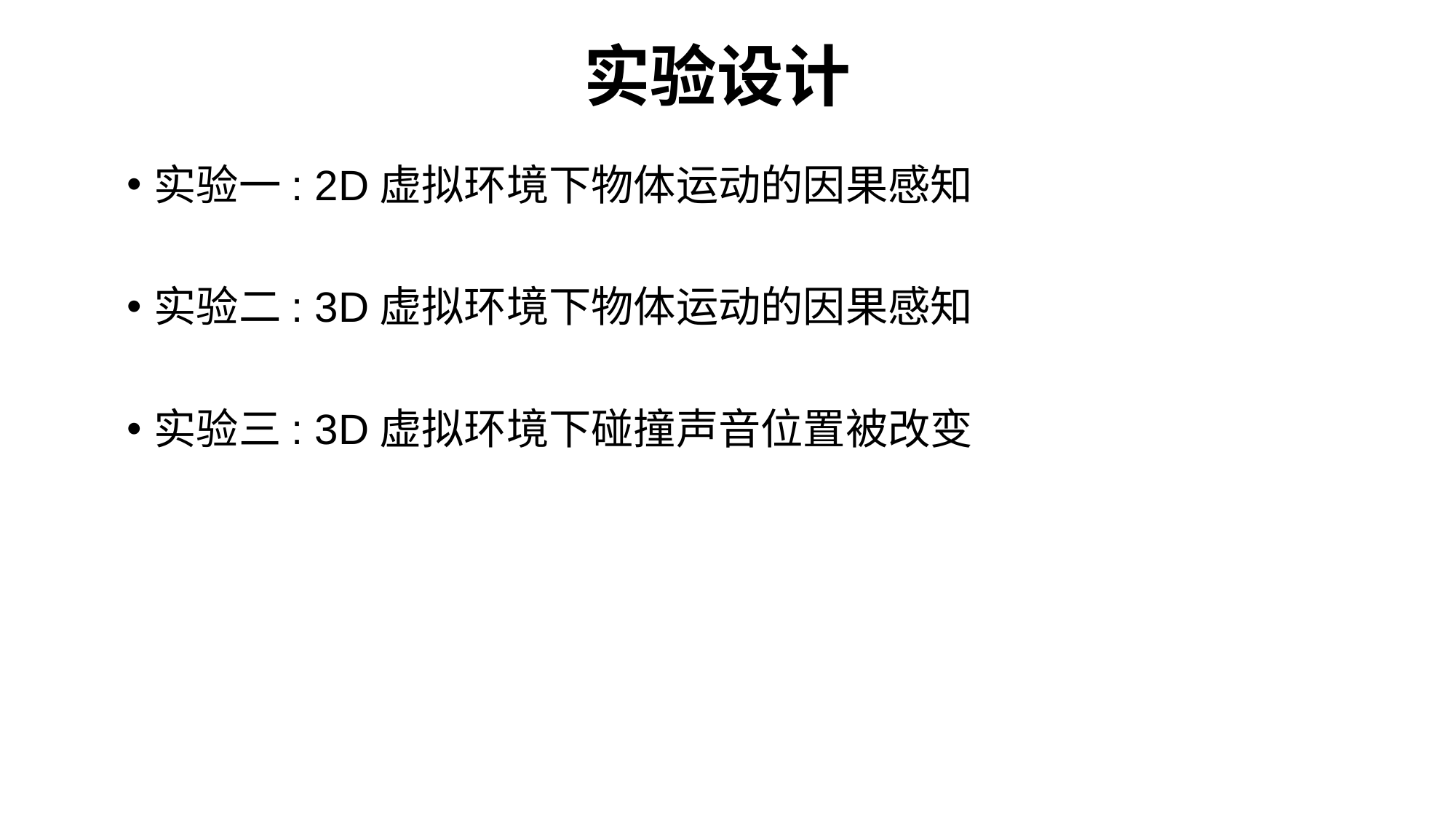

# 实验设计
实验一: 2D虚拟环境下物体运动的因果感知

实验二: 3D虚拟环境下物体运动的因果感知

实验三: 3D虚拟环境下碰撞声音位置被改变